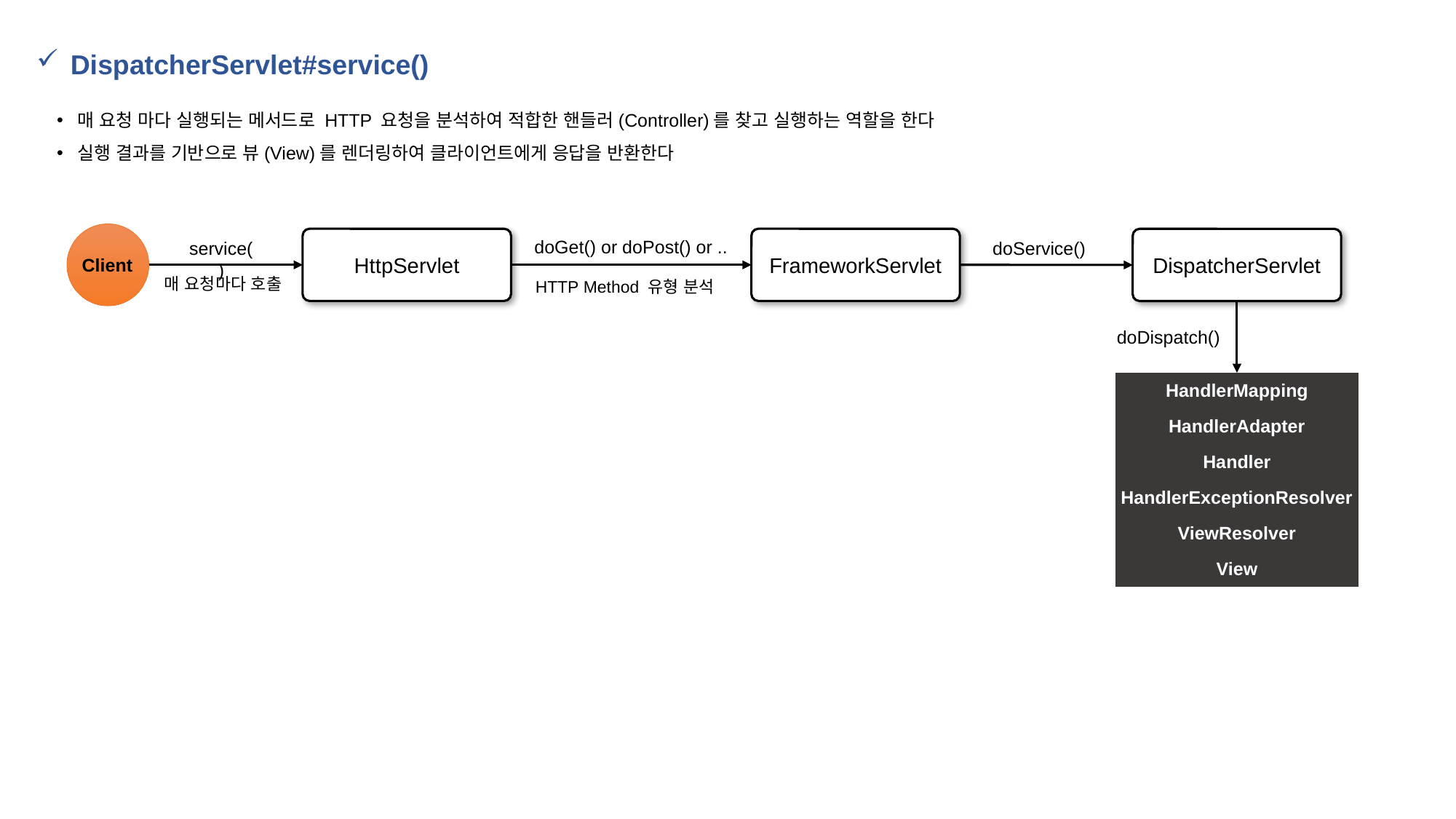

DispatcherServlet#service()
매 요청 마다 실행되는 메서드로 HTTP 요청을 분석하여 적합한 핸들러(Controller)를 찾고 실행하는 역할을 한다
실행 결과를 기반으로 뷰(View)를 렌더링하여 클라이언트에게 응답을 반환한다

FrameworkServlet
HttpServlet
DispatcherServlet
doGet() or doPost() or ..
service()
doService()
Client
매 요청마다 호출
HTTP Method 유형 분석
doDispatch()
| HandlerMapping |
| --- |
| HandlerAdapter |
| Handler |
| HandlerExceptionResolver |
| ViewResolver |
| View |